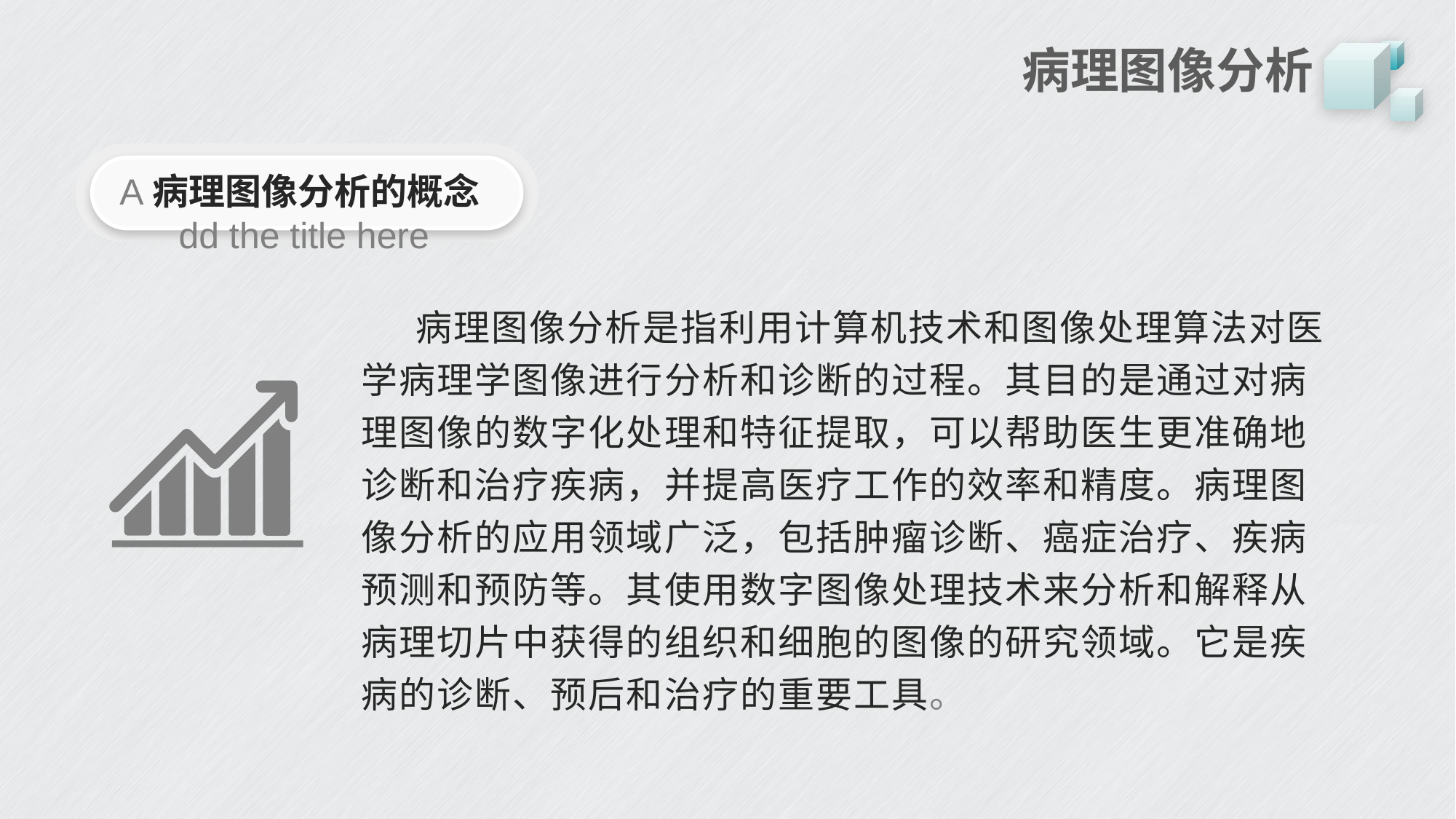

# 病理图像分析

A病理图像分析的概念dd the title here
病理图像分析是指利用计算机技术和图像处理算法对医学病理学图像进行分析和诊断的过程。其目的是通过对病理图像的数字化处理和特征提取，可以帮助医生更准确地诊断和治疗疾病，并提高医疗工作的效率和精度。病理图像分析的应用领域广泛，包括肿瘤诊断、癌症治疗、疾病预测和预防等。其使用数字图像处理技术来分析和解释从病理切片中获得的组织和细胞的图像的研究领域。它是疾病的诊断、预后和治疗的重要工具。